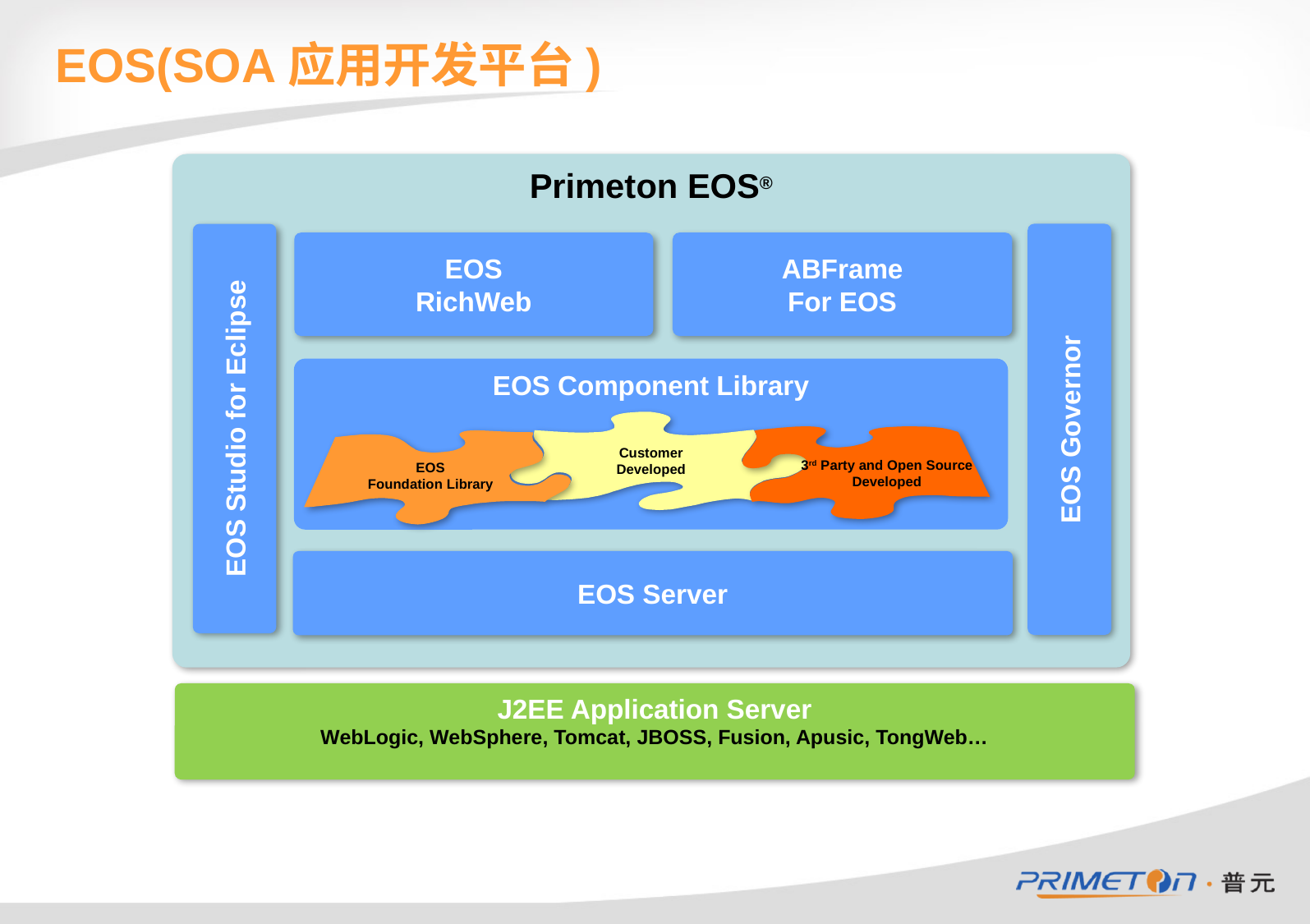

# EOS(SOA应用开发平台)
Primeton EOS®
EOS Studio for Eclipse
EOS Governor
EOS
RichWeb
ABFrame
For EOS
EOS Component Library

Customer Developed
3rd Party and Open Source Developed
EOS
Foundation Library
EOS Server
J2EE Application Server
WebLogic, WebSphere, Tomcat, JBOSS, Fusion, Apusic, TongWeb…